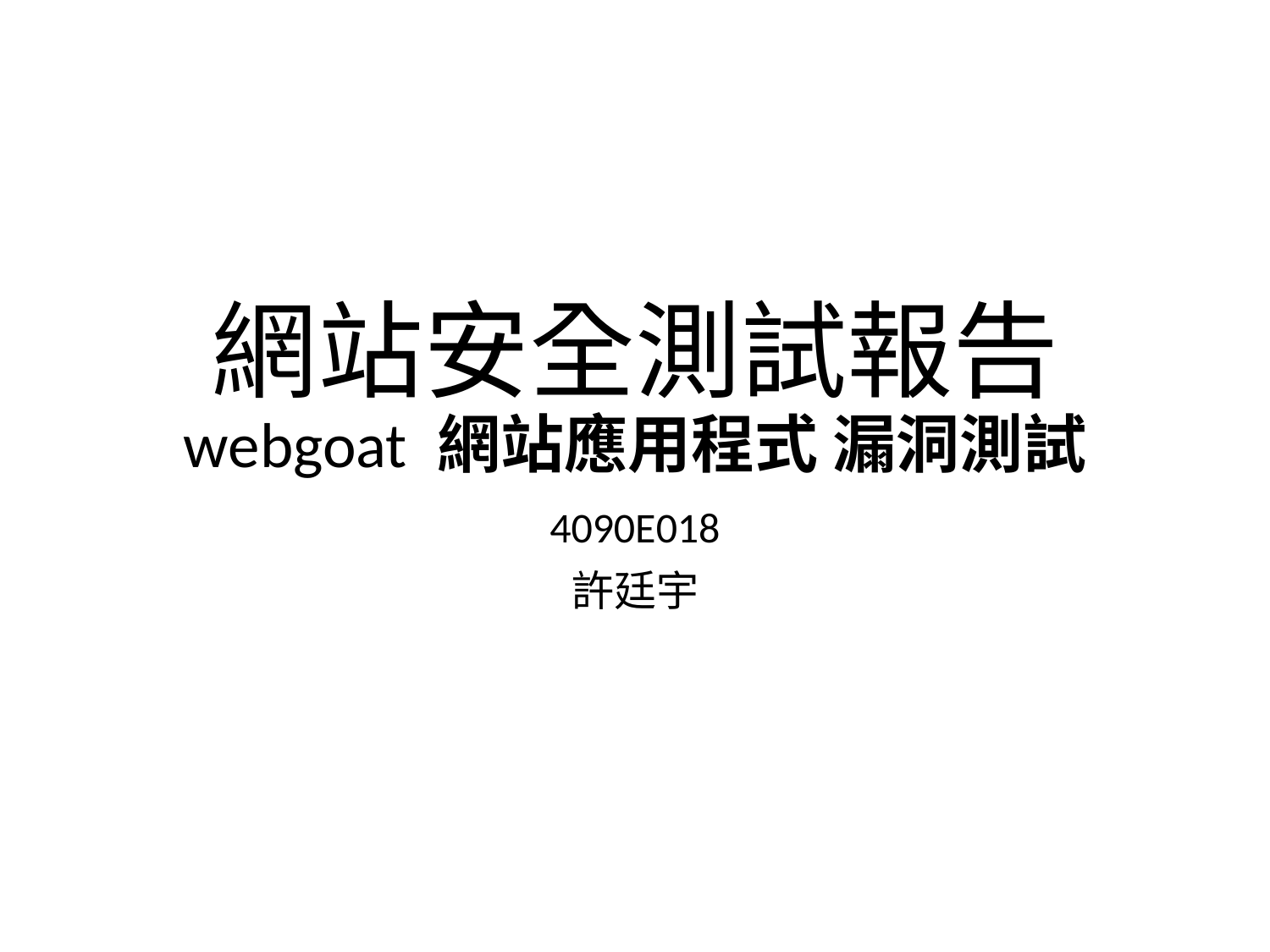

# 網站安全測試報告 webgoat 網站應用程式 漏洞測試
4090E018
許廷宇